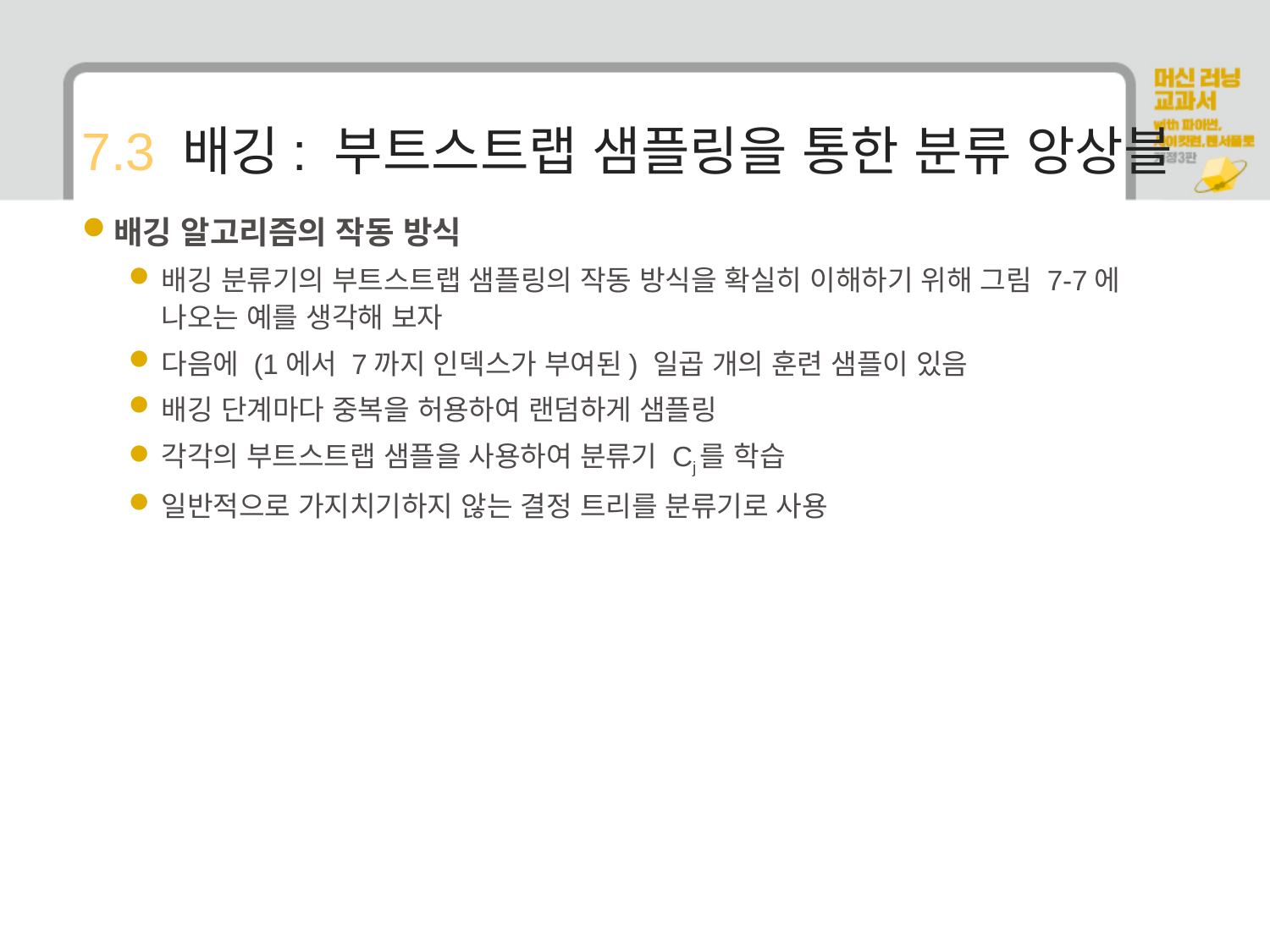

# 7.3 배깅: 부트스트랩 샘플링을 통한 분류 앙상블
배깅 알고리즘의 작동 방식
배깅 분류기의 부트스트랩 샘플링의 작동 방식을 확실히 이해하기 위해 그림 7-7에 나오는 예를 생각해 보자
다음에 (1에서 7까지 인덱스가 부여된) 일곱 개의 훈련 샘플이 있음
배깅 단계마다 중복을 허용하여 랜덤하게 샘플링
각각의 부트스트랩 샘플을 사용하여 분류기 Cj를 학습
일반적으로 가지치기하지 않는 결정 트리를 분류기로 사용